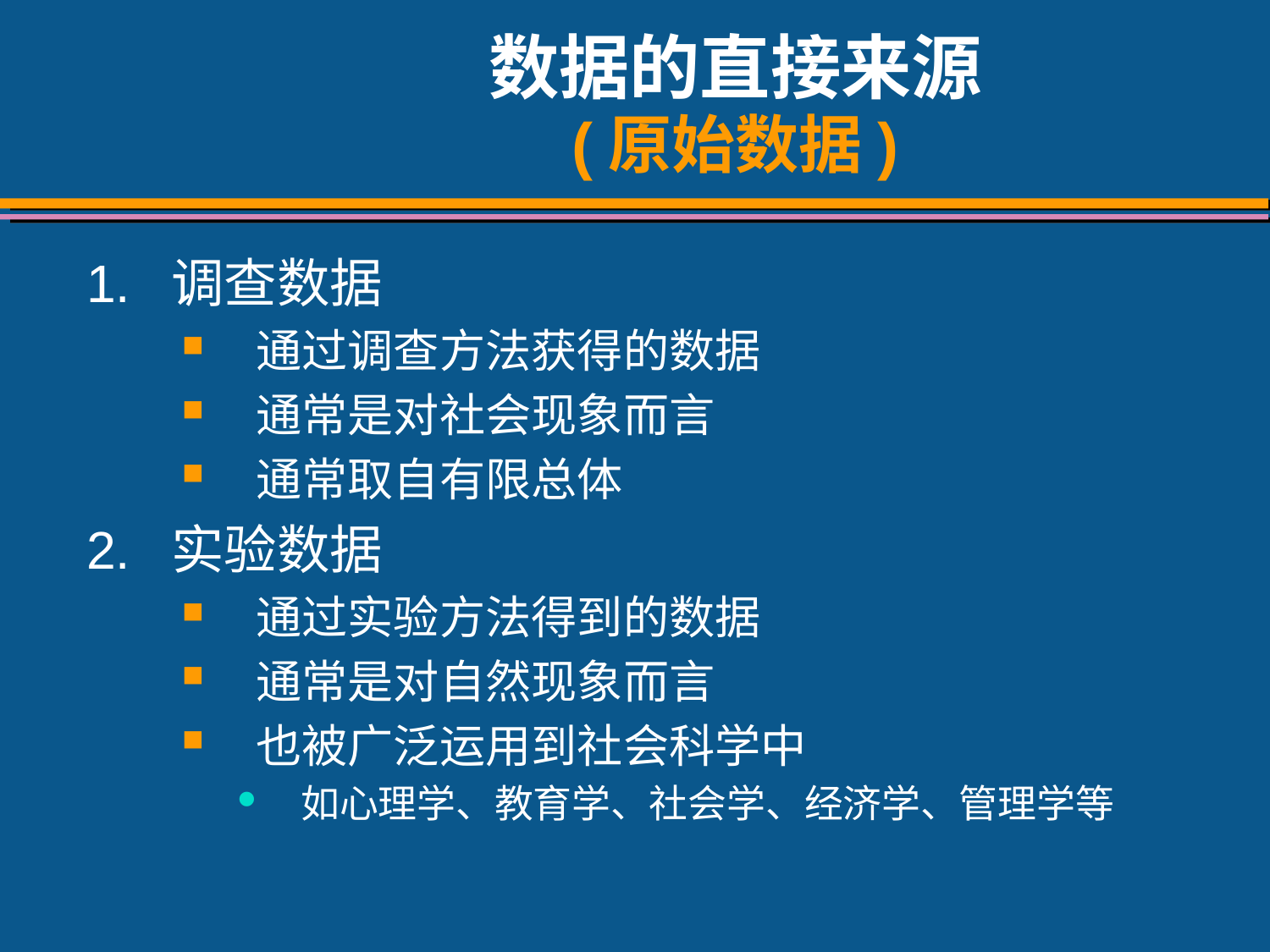

# 数据的直接来源 (原始数据)
调查数据
通过调查方法获得的数据
通常是对社会现象而言
通常取自有限总体
实验数据
通过实验方法得到的数据
通常是对自然现象而言
也被广泛运用到社会科学中
如心理学、教育学、社会学、经济学、管理学等